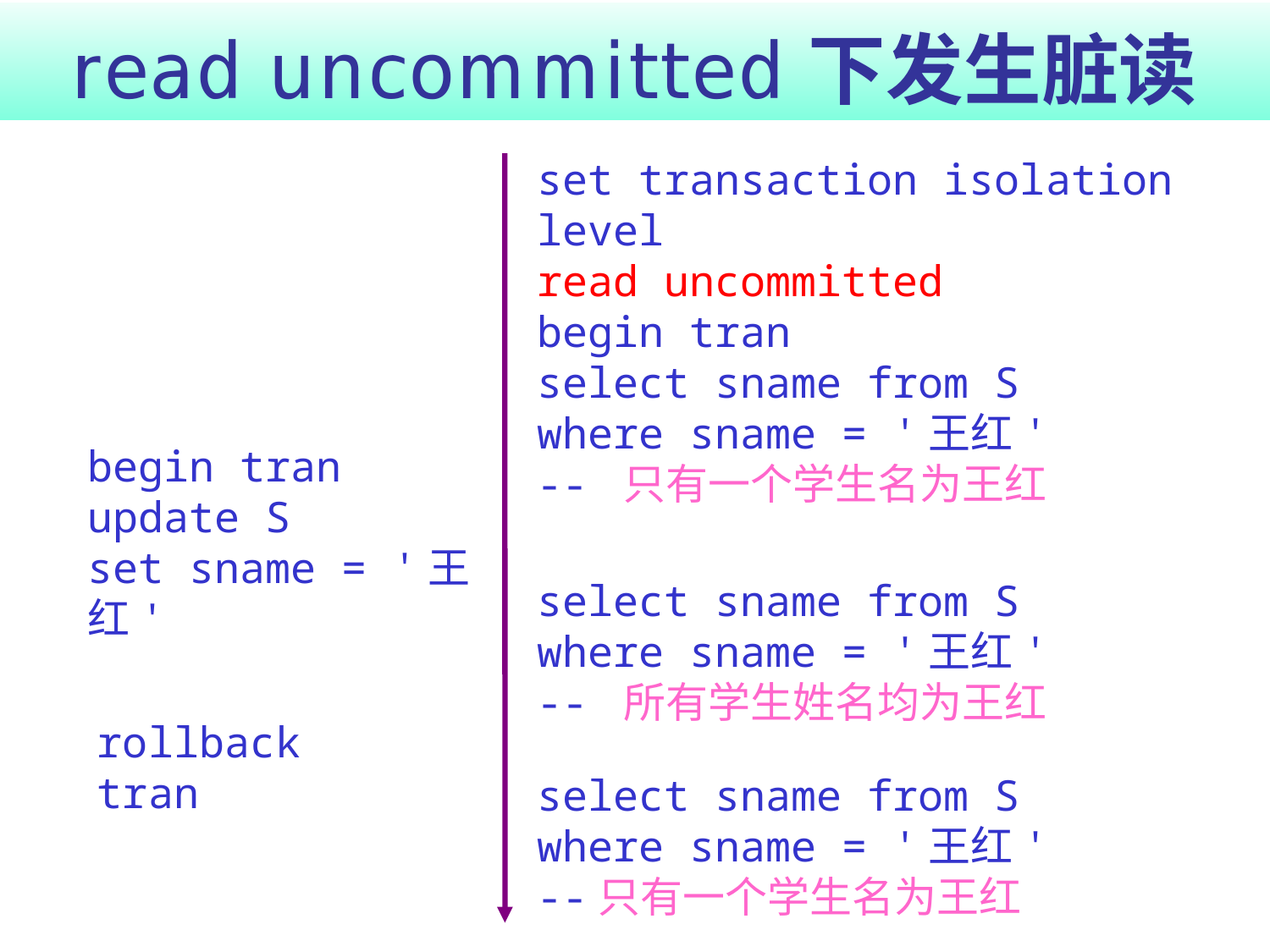

# read uncommitted下发生脏读
set transaction isolation level
read uncommitted
begin tran
select sname from S
where sname = '王红'
-- 只有一个学生名为王红

begin tran
update S
set sname = '王红'
select sname from S
where sname = '王红'
-- 所有学生姓名均为王红
rollback tran
select sname from S
where sname = '王红'
--只有一个学生名为王红